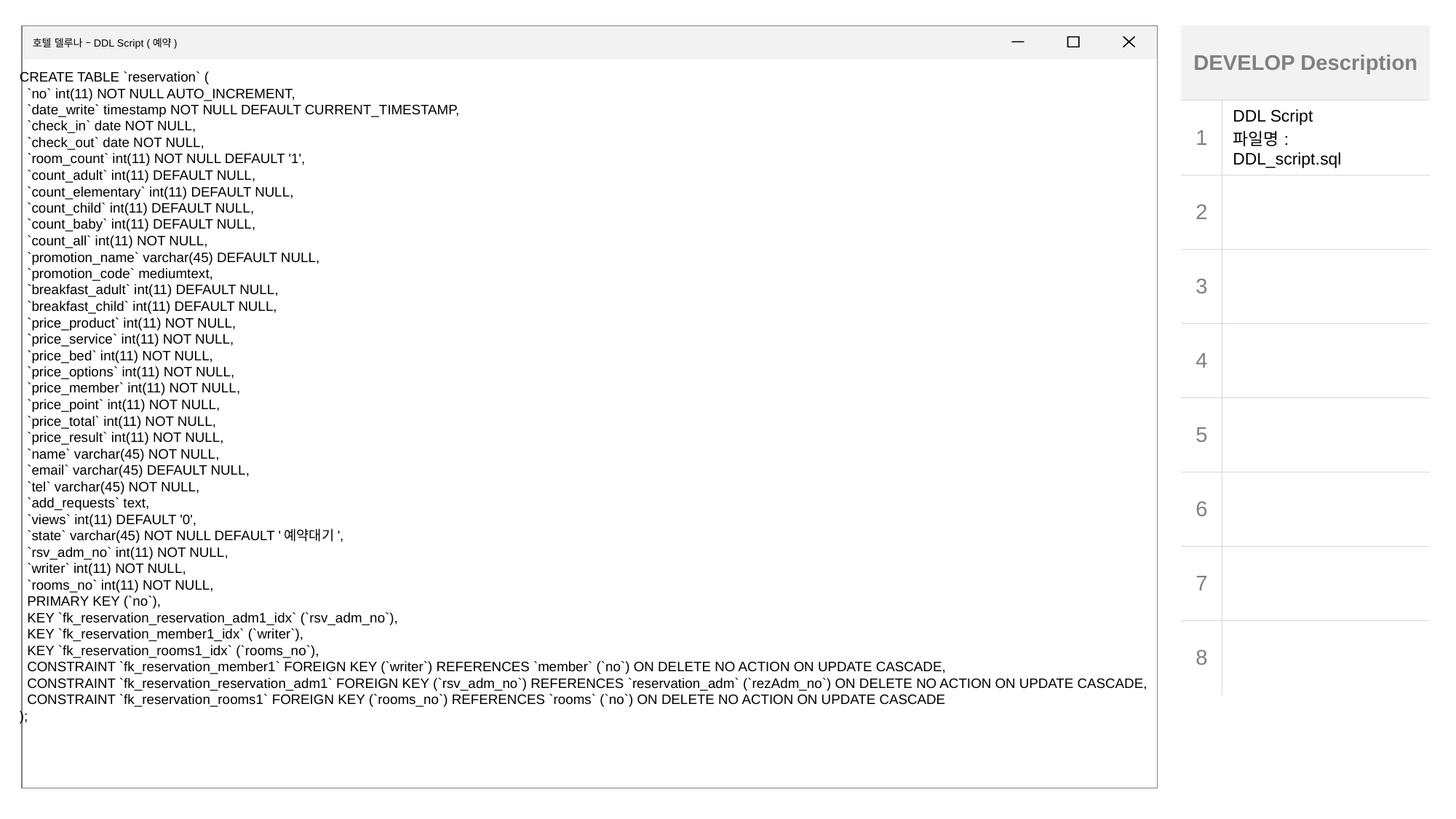

호텔 델루나 –DDL Script (예약)

| DEVELOP Description |  |
| --- | --- |
| 1 | DDL Script 파일명: DDL\_script.sql |
| 2 |  |
| 3 |  |
| 4 |  |
| 5 |  |
| 6 |  |
| 7 |  |
| 8 |  |
CREATE TABLE `reservation` (
  `no` int(11) NOT NULL AUTO_INCREMENT,
  `date_write` timestamp NOT NULL DEFAULT CURRENT_TIMESTAMP,
  `check_in` date NOT NULL,
  `check_out` date NOT NULL,
  `room_count` int(11) NOT NULL DEFAULT '1',
  `count_adult` int(11) DEFAULT NULL,
  `count_elementary` int(11) DEFAULT NULL,
  `count_child` int(11) DEFAULT NULL,
  `count_baby` int(11) DEFAULT NULL,
  `count_all` int(11) NOT NULL,
  `promotion_name` varchar(45) DEFAULT NULL,
  `promotion_code` mediumtext,
  `breakfast_adult` int(11) DEFAULT NULL,
  `breakfast_child` int(11) DEFAULT NULL,
  `price_product` int(11) NOT NULL,
  `price_service` int(11) NOT NULL,
  `price_bed` int(11) NOT NULL,
  `price_options` int(11) NOT NULL,
  `price_member` int(11) NOT NULL,
  `price_point` int(11) NOT NULL,
  `price_total` int(11) NOT NULL,
  `price_result` int(11) NOT NULL,
  `name` varchar(45) NOT NULL,
  `email` varchar(45) DEFAULT NULL,
  `tel` varchar(45) NOT NULL,
  `add_requests` text,
  `views` int(11) DEFAULT '0',
  `state` varchar(45) NOT NULL DEFAULT '예약대기',
  `rsv_adm_no` int(11) NOT NULL,
  `writer` int(11) NOT NULL,
  `rooms_no` int(11) NOT NULL,
  PRIMARY KEY (`no`),
  KEY `fk_reservation_reservation_adm1_idx` (`rsv_adm_no`),
  KEY `fk_reservation_member1_idx` (`writer`),
  KEY `fk_reservation_rooms1_idx` (`rooms_no`),
  CONSTRAINT `fk_reservation_member1` FOREIGN KEY (`writer`) REFERENCES `member` (`no`) ON DELETE NO ACTION ON UPDATE CASCADE,
  CONSTRAINT `fk_reservation_reservation_adm1` FOREIGN KEY (`rsv_adm_no`) REFERENCES `reservation_adm` (`rezAdm_no`) ON DELETE NO ACTION ON UPDATE CASCADE,
  CONSTRAINT `fk_reservation_rooms1` FOREIGN KEY (`rooms_no`) REFERENCES `rooms` (`no`) ON DELETE NO ACTION ON UPDATE CASCADE
);